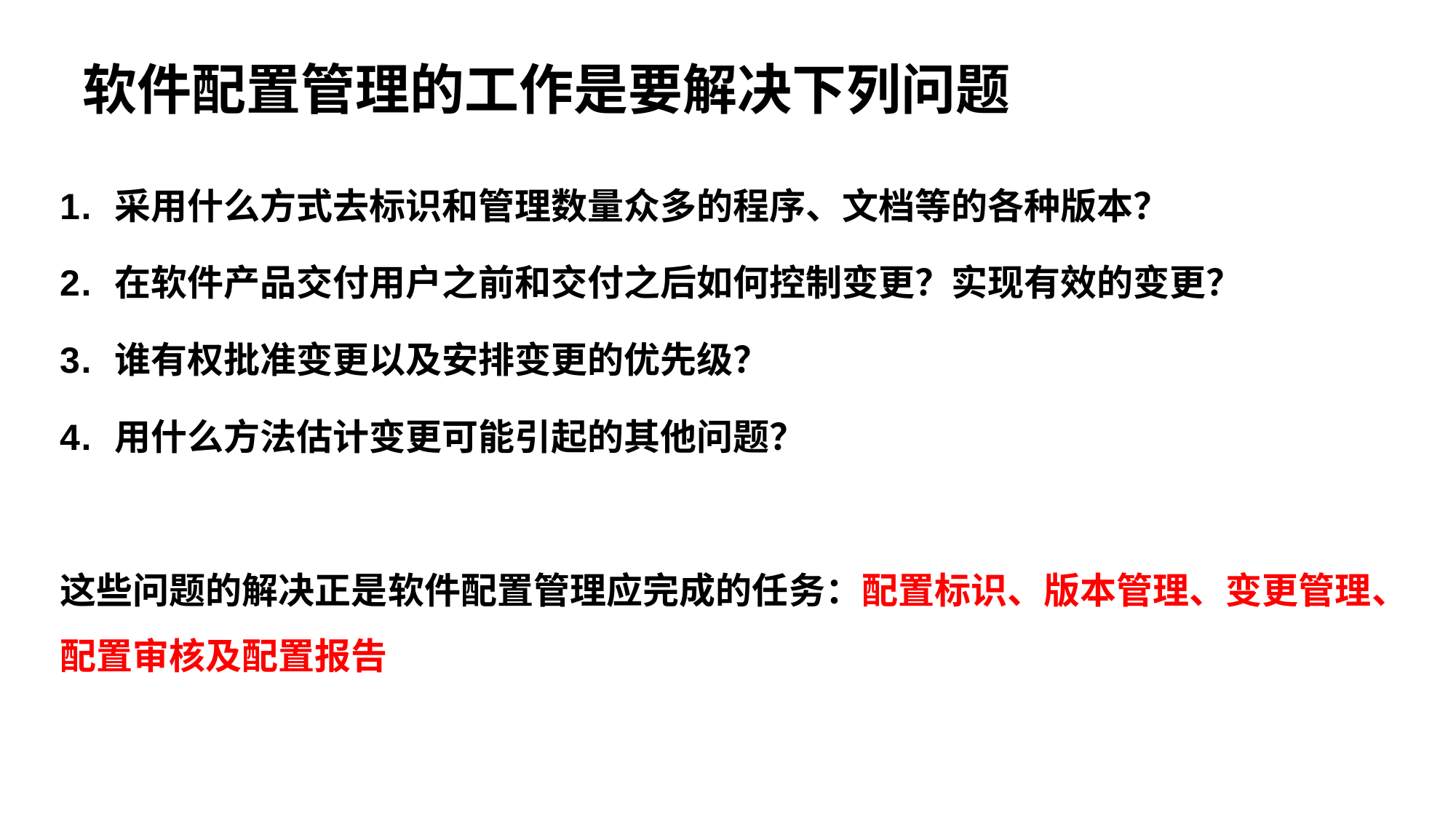

软件配置管理的工作是要解决下列问题
采用什么方式去标识和管理数量众多的程序、文档等的各种版本？
在软件产品交付用户之前和交付之后如何控制变更？实现有效的变更？
谁有权批准变更以及安排变更的优先级？
用什么方法估计变更可能引起的其他问题？

这些问题的解决正是软件配置管理应完成的任务：配置标识、版本管理、变更管理、配置审核及配置报告